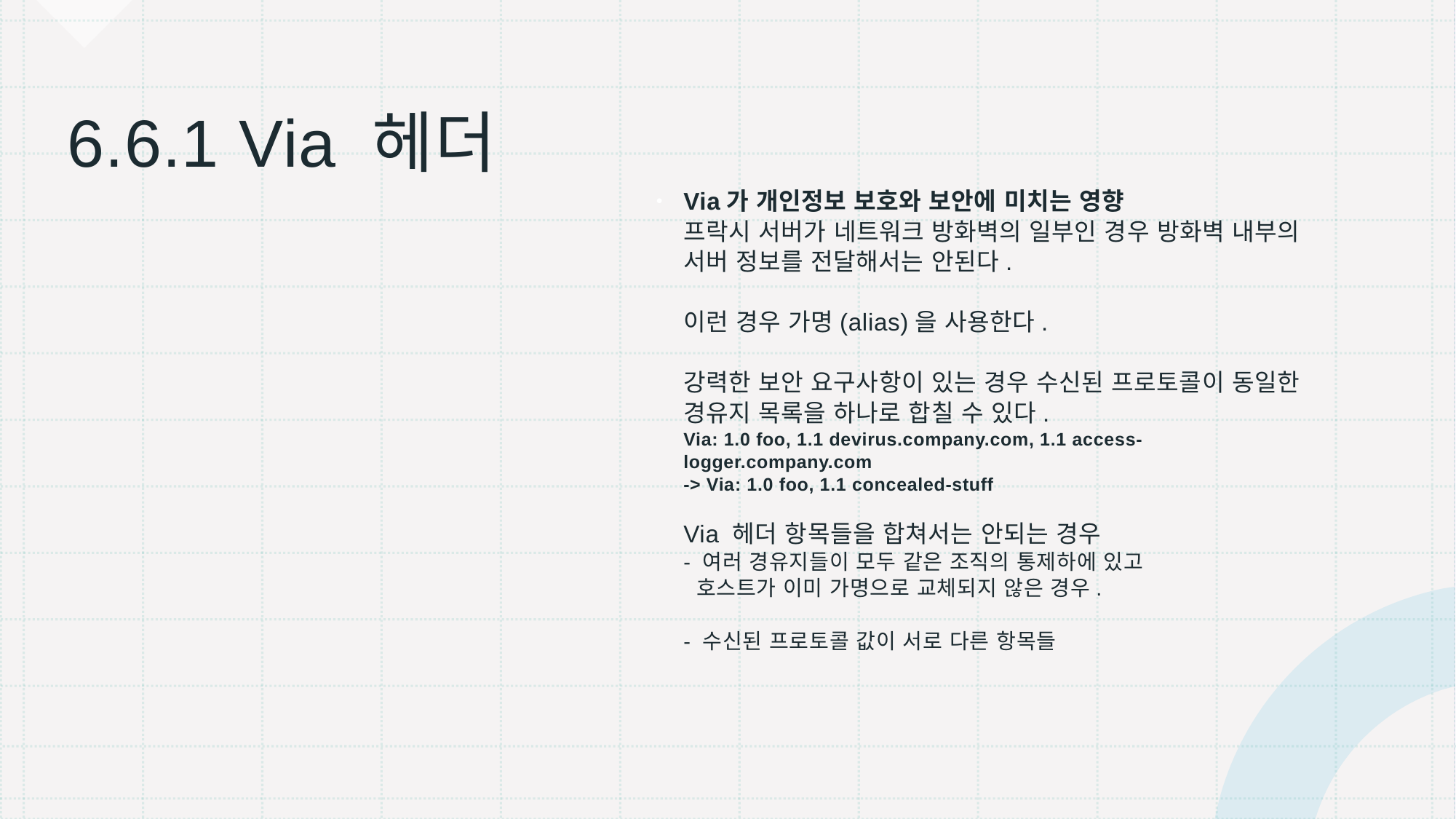

Via가 개인정보 보호와 보안에 미치는 영향
프락시 서버가 네트워크 방화벽의 일부인 경우 방화벽 내부의 서버 정보를 전달해서는 안된다.
이런 경우 가명(alias)을 사용한다.
강력한 보안 요구사항이 있는 경우 수신된 프로토콜이 동일한 경유지 목록을 하나로 합칠 수 있다.
Via: 1.0 foo, 1.1 devirus.company.com, 1.1 access-logger.company.com
-> Via: 1.0 foo, 1.1 concealed-stuff
Via 헤더 항목들을 합쳐서는 안되는 경우
- 여러 경유지들이 모두 같은 조직의 통제하에 있고
  호스트가 이미 가명으로 교체되지 않은 경우.
- 수신된 프로토콜 값이 서로 다른 항목들
# 6.6.1 Via 헤더